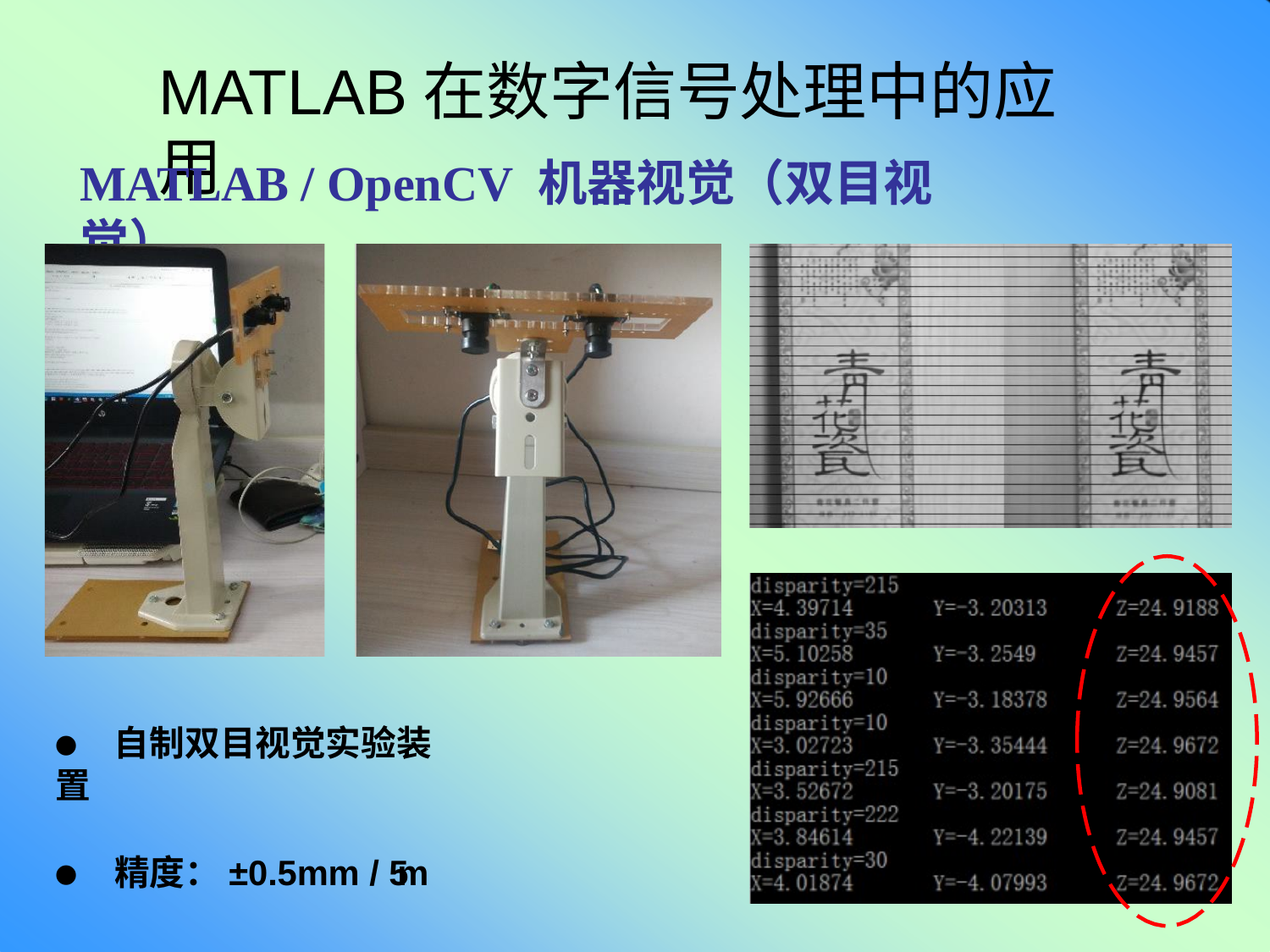

# MATLAB在数字信号处理中的应用
MATLAB / OpenCV 机器视觉（双目视觉）

⚫ 自制双目视觉实验装置

⚫ 精度：±0.5mm / 5m